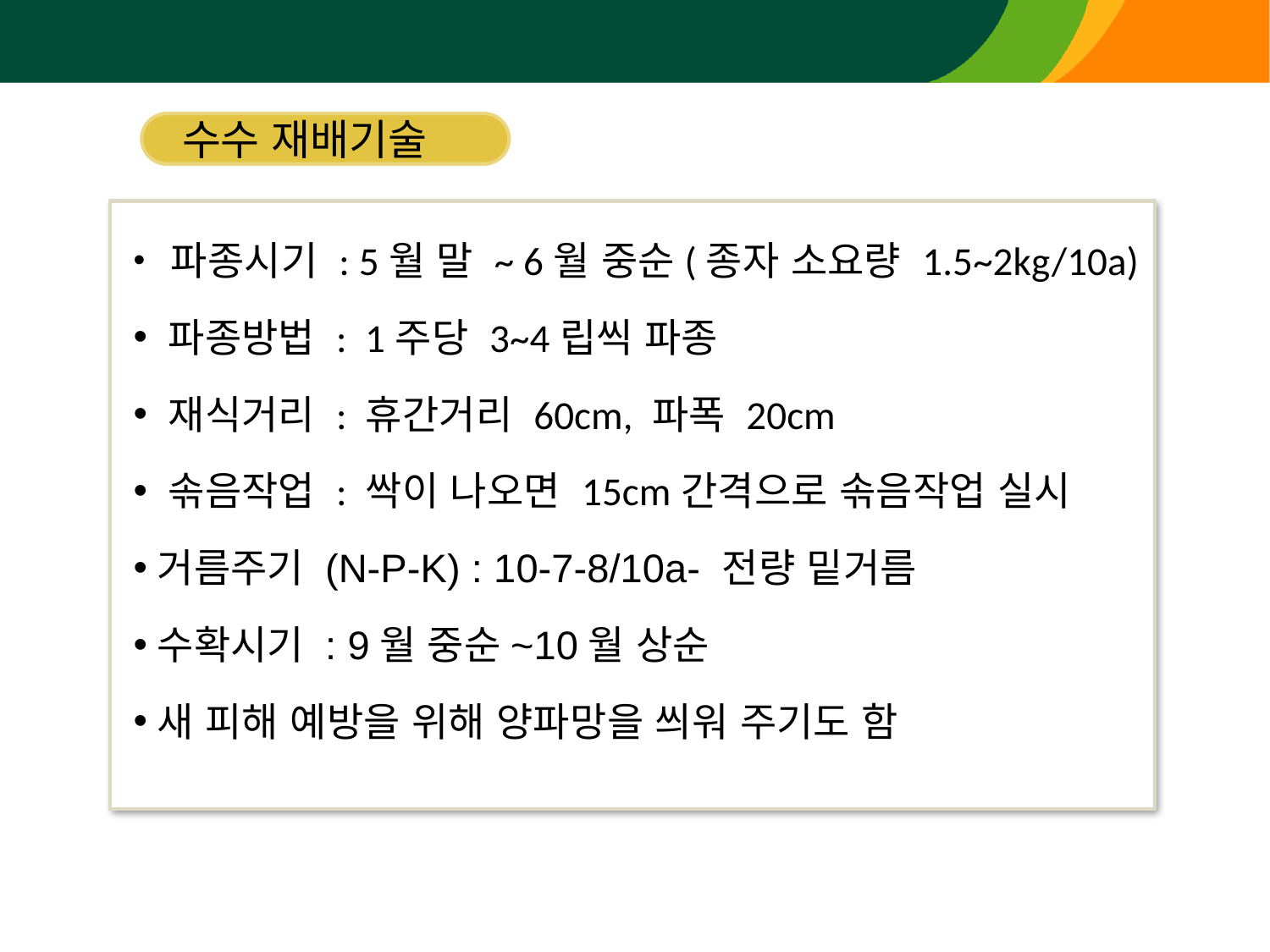

수수 재배기술

  파종시기 : 5월 말 ~ 6월 중순(종자 소요량 1.5~2kg/10a)
 파종방법 :  1주당 3~4립씩 파종
 재식거리 : 휴간거리 60cm, 파폭 20cm
 솎음작업 : 싹이 나오면 15cm간격으로 솎음작업 실시
거름주기 (N-P-K) : 10-7-8/10a- 전량 밑거름
수확시기 : 9월 중순~10월 상순
새 피해 예방을 위해 양파망을 씌워 주기도 함